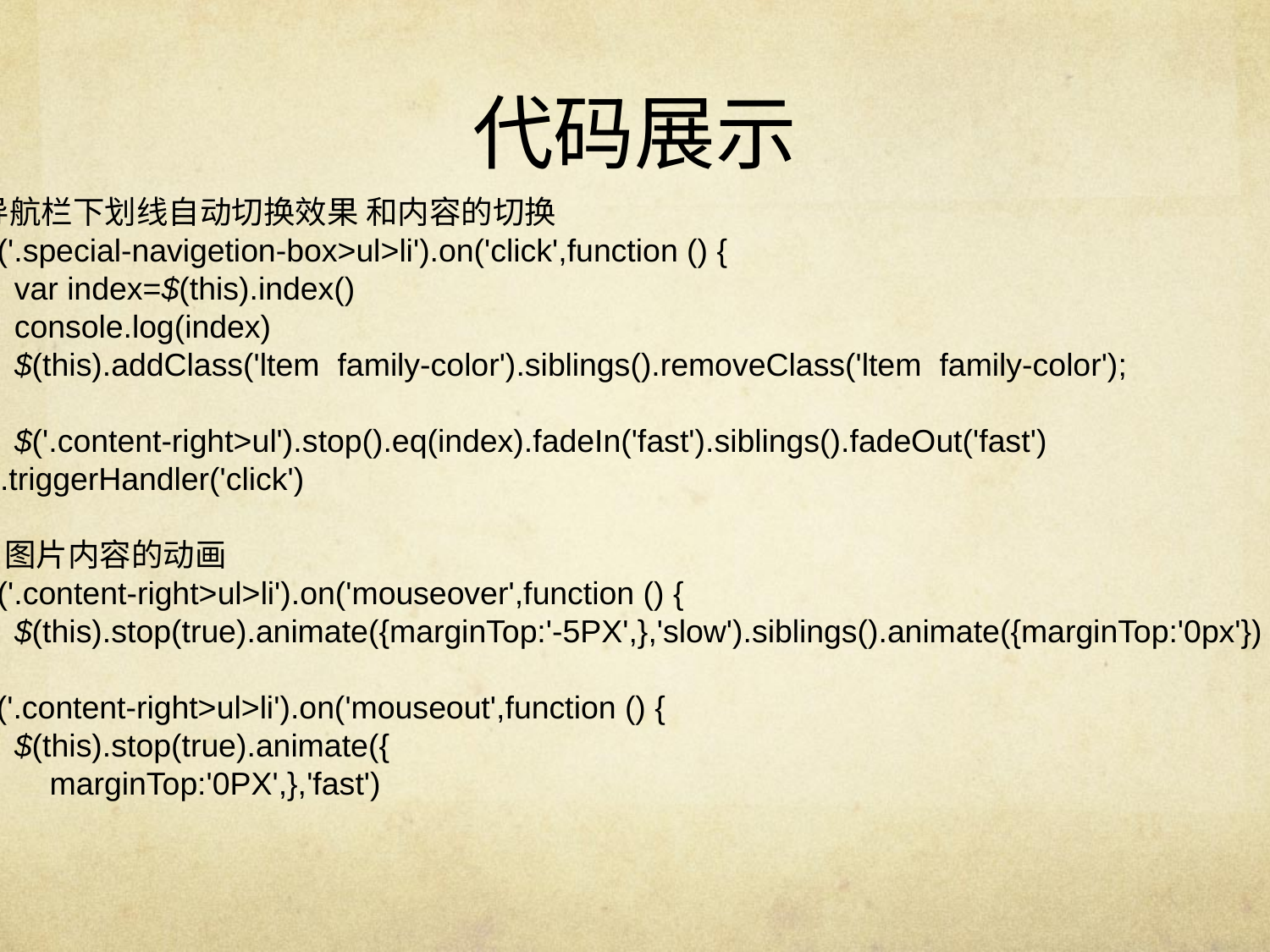

# 代码展示
 //导航栏下划线自动切换效果 和内容的切换
    $('.special-navigetion-box>ul>li').on('click',function () {
        var index=$(this).index()
        console.log(index)
        $(this).addClass('ltem  family-color').siblings().removeClass('ltem  family-color');
        $('.content-right>ul').stop().eq(index).fadeIn('fast').siblings().fadeOut('fast')
    }).triggerHandler('click')
   // 图片内容的动画
    $('.content-right>ul>li').on('mouseover',function () {
        $(this).stop(true).animate({marginTop:'-5PX',},'slow').siblings().animate({marginTop:'0px'})
    })
    $('.content-right>ul>li').on('mouseout',function () {
        $(this).stop(true).animate({
            marginTop:'0PX',},'fast')
    })
})